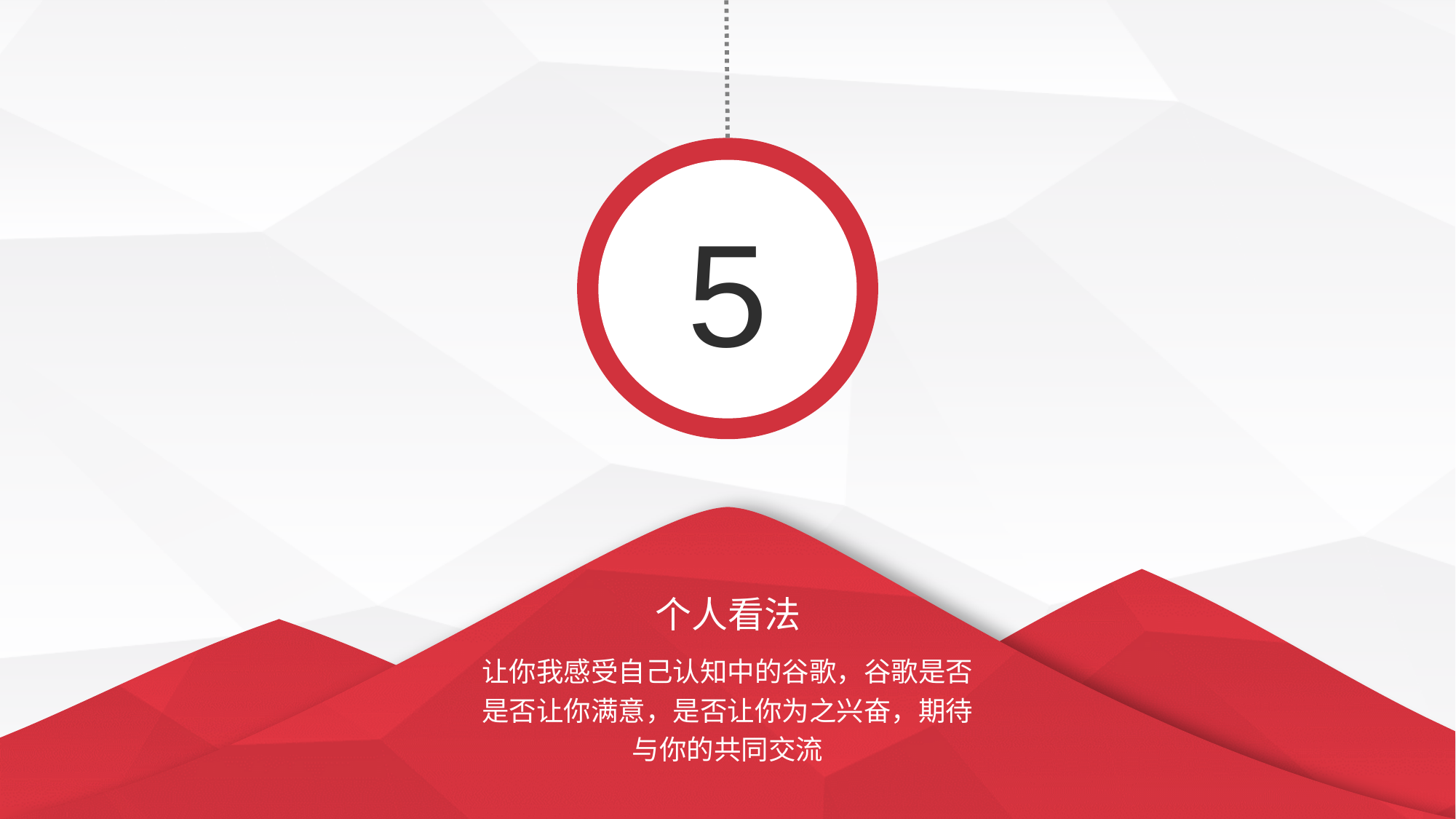

5
个人看法
让你我感受自己认知中的谷歌，谷歌是否是否让你满意，是否让你为之兴奋，期待与你的共同交流